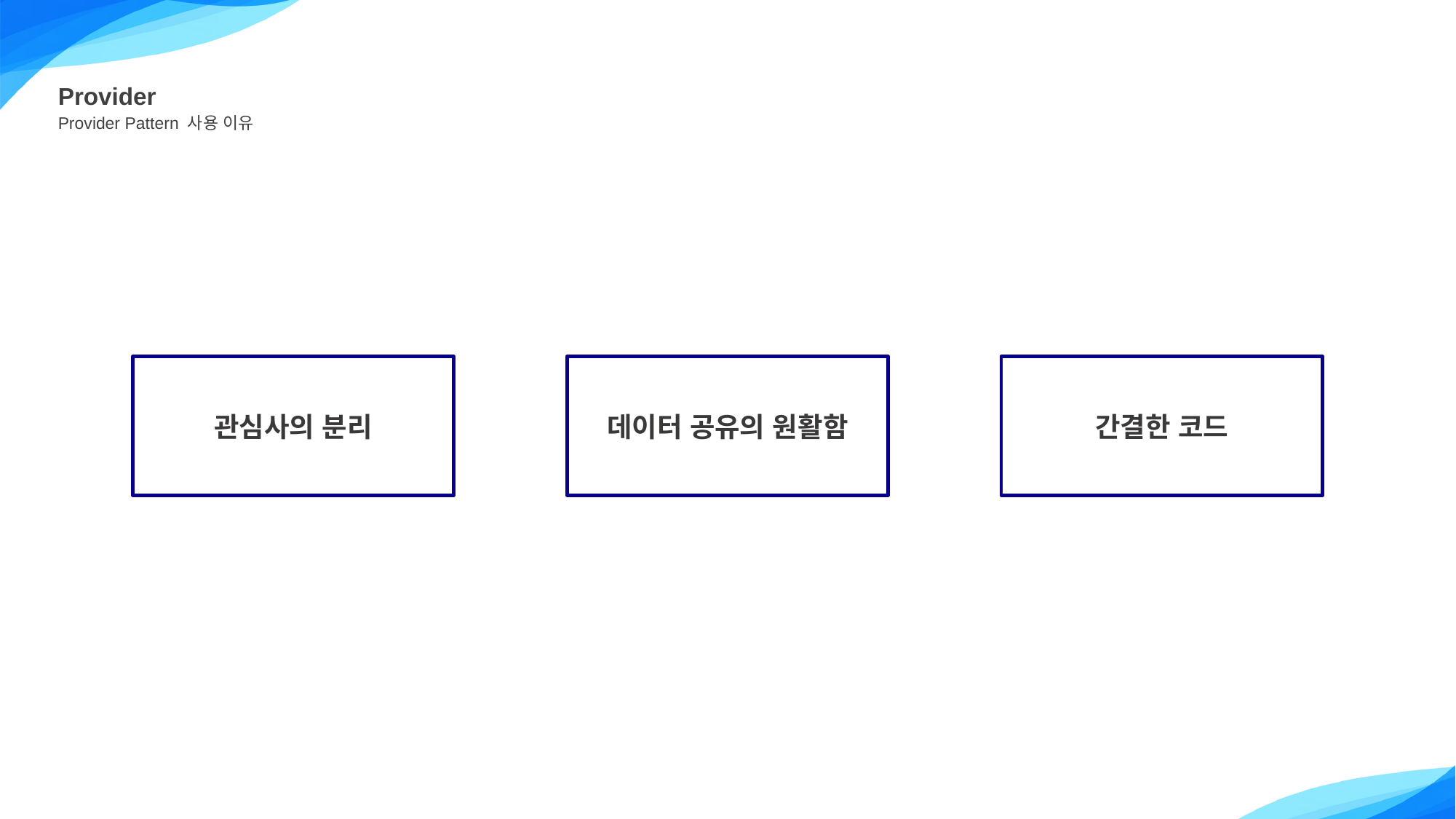

Provider
Provider Pattern 사용 이유
관심사의 분리
데이터 공유의 원활함
간결한 코드